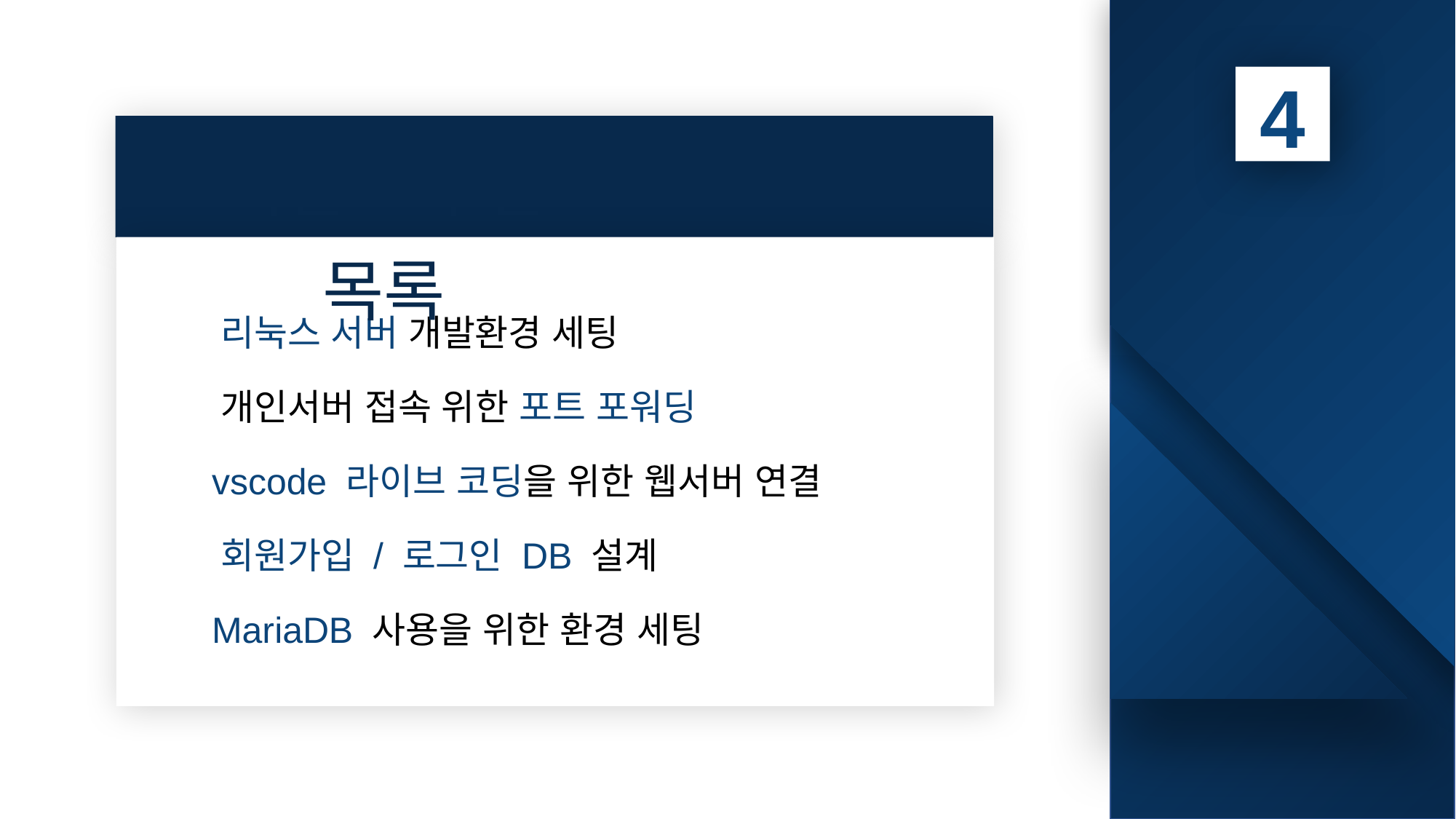

4
백엔드 구현 목록

 리눅스 서버 개발환경 세팅
 개인서버 접속 위한 포트 포워딩
 vscode 라이브 코딩을 위한 웹서버 연결
 회원가입 / 로그인 DB 설계
 MariaDB 사용을 위한 환경 세팅
프로젝트
구현 현황